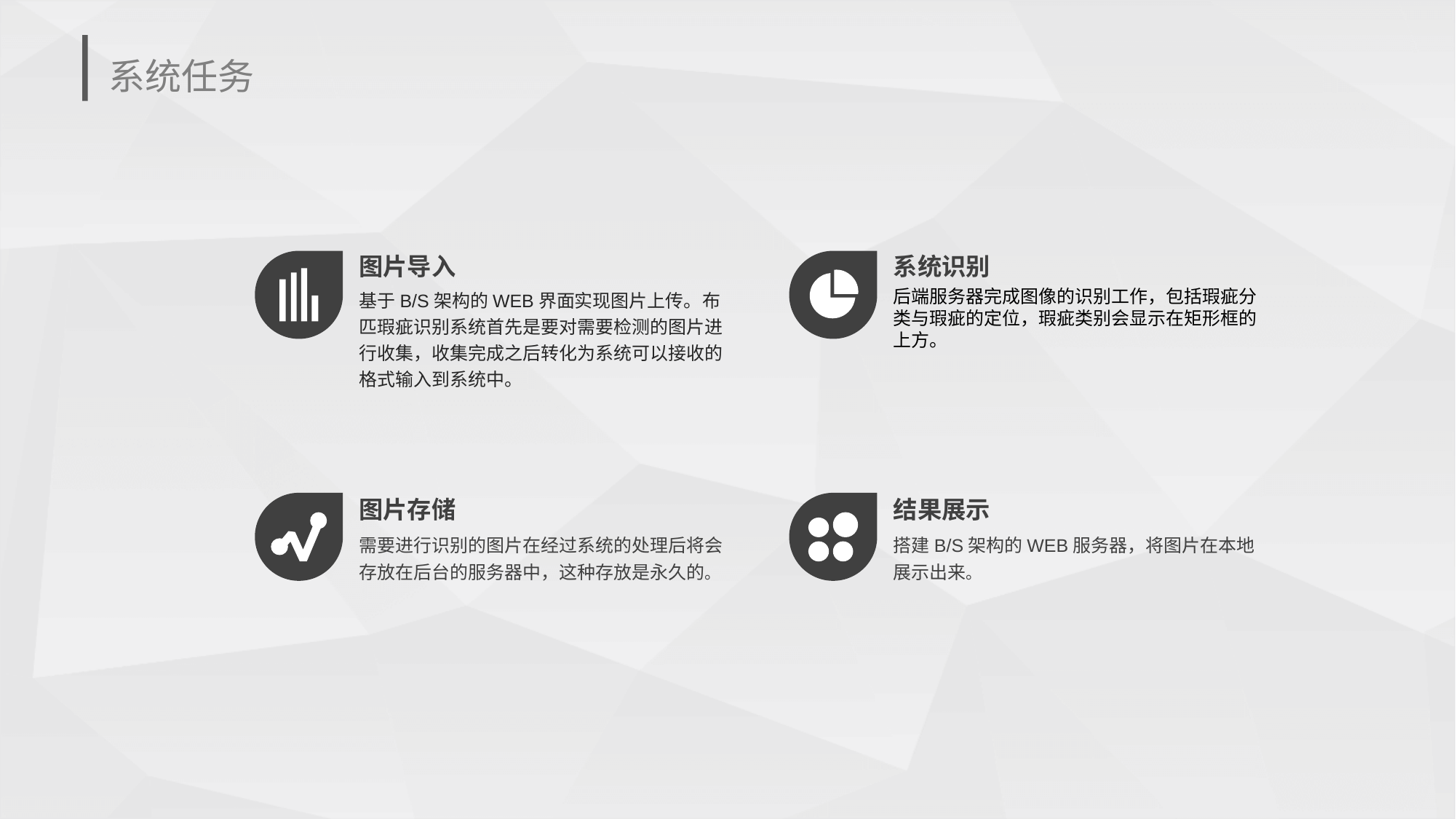

# 系统任务
图片导入
基于B/S架构的WEB界面实现图片上传。布匹瑕疵识别系统首先是要对需要检测的图片进行收集，收集完成之后转化为系统可以接收的格式输入到系统中。
系统识别
后端服务器完成图像的识别工作，包括瑕疵分类与瑕疵的定位，瑕疵类别会显示在矩形框的上方。

图片存储
需要进行识别的图片在经过系统的处理后将会存放在后台的服务器中，这种存放是永久的。
结果展示
搭建B/S架构的WEB服务器，将图片在本地展示出来。